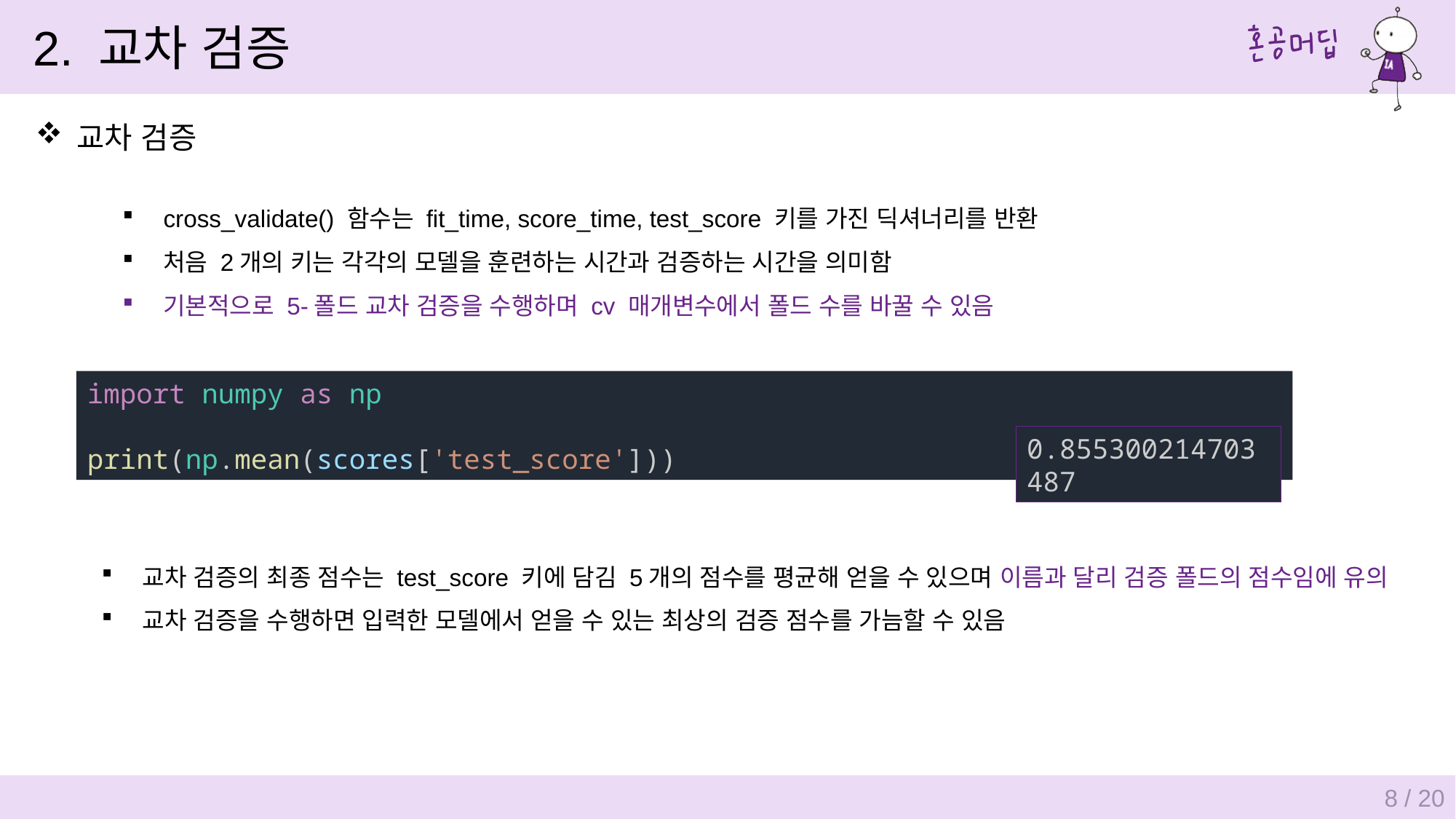

2. 교차 검증
교차 검증
cross_validate() 함수는 fit_time, score_time, test_score 키를 가진 딕셔너리를 반환
처음 2개의 키는 각각의 모델을 훈련하는 시간과 검증하는 시간을 의미함
기본적으로 5-폴드 교차 검증을 수행하며 cv 매개변수에서 폴드 수를 바꿀 수 있음
import numpy as np
print(np.mean(scores['test_score']))
0.855300214703487
교차 검증의 최종 점수는 test_score 키에 담김 5개의 점수를 평균해 얻을 수 있으며 이름과 달리 검증 폴드의 점수임에 유의
교차 검증을 수행하면 입력한 모델에서 얻을 수 있는 최상의 검증 점수를 가늠할 수 있음
8 / 20